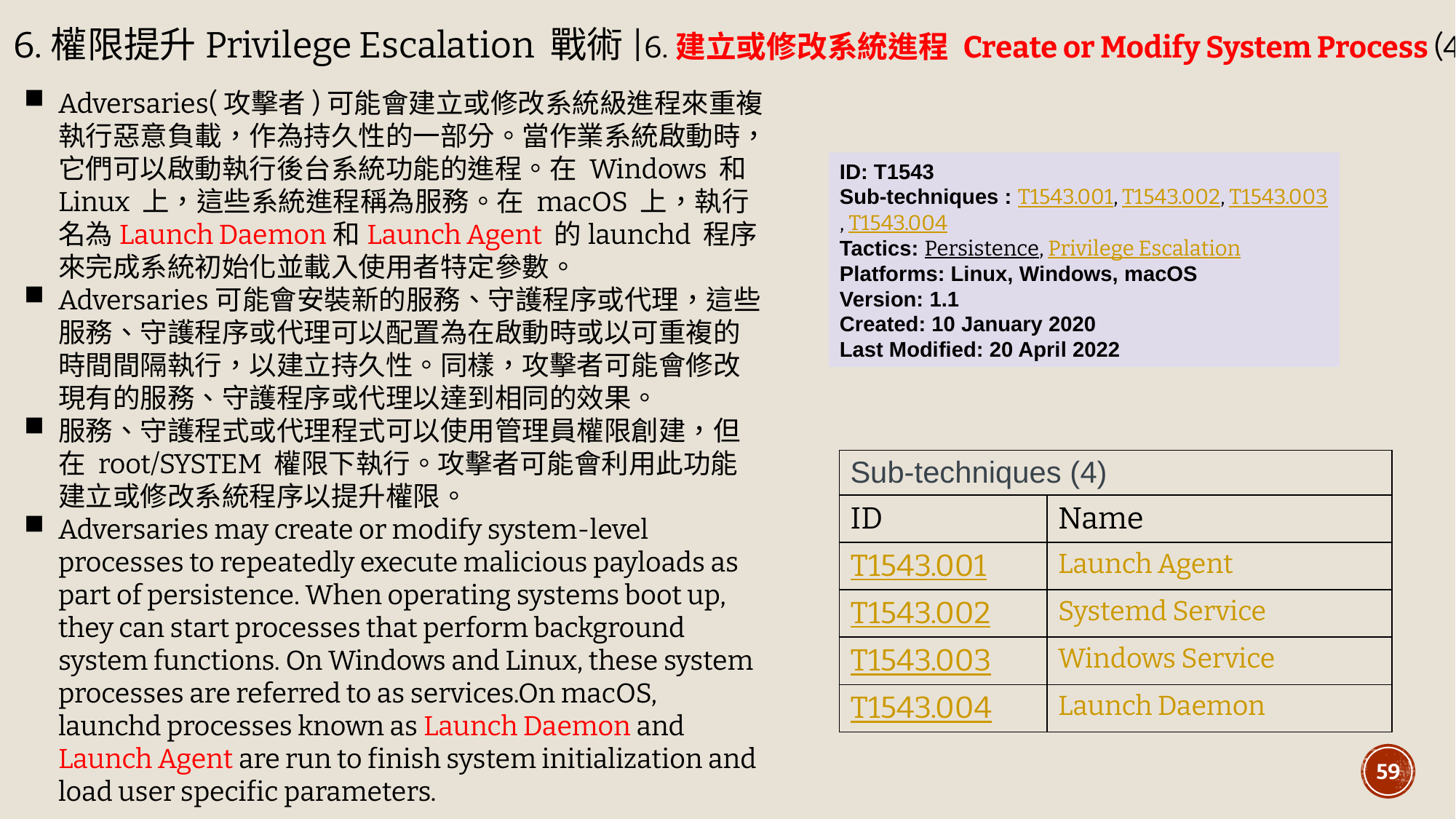

6.權限提升Privilege Escalation 戰術|6.建立或修改系統進程 Create or Modify System Process (4)技術
Adversaries(攻擊者)可能會建立或修改系統級進程來重複執行惡意負載，作為持久性的一部分。當作業系統啟動時，它們可以啟動執行後台系統功能的進程。在 Windows 和 Linux 上，這些系統進程稱為服務。在 macOS 上，執行名為Launch Daemon和Launch Agent 的launchd 程序來完成系統初始化並載入使用者特定參數。
Adversaries可能會安裝新的服務、守護程序或代理，這些服務、守護程序或代理可以配置為在啟動時或以可重複的時間間隔執行，以建立持久性。同樣，攻擊者可能會修改現有的服務、守護程序或代理以達到相同的效果。
服務、守護程式或代理程式可以使用管理員權限創建，但在 root/SYSTEM 權限下執行。攻擊者可能會利用此功能建立或修改系統程序以提升權限。
Adversaries may create or modify system-level processes to repeatedly execute malicious payloads as part of persistence. When operating systems boot up, they can start processes that perform background system functions. On Windows and Linux, these system processes are referred to as services.On macOS, launchd processes known as Launch Daemon and Launch Agent are run to finish system initialization and load user specific parameters.
ID: T1543
Sub-techniques : T1543.001, T1543.002, T1543.003, T1543.004
Tactics: Persistence, Privilege Escalation
Platforms: Linux, Windows, macOS
Version: 1.1
Created: 10 January 2020
Last Modified: 20 April 2022
| Sub-techniques (4) |  |
| --- | --- |
| ID | Name |
| T1543.001 | Launch Agent |
| T1543.002 | Systemd Service |
| T1543.003 | Windows Service |
| T1543.004 | Launch Daemon |
59